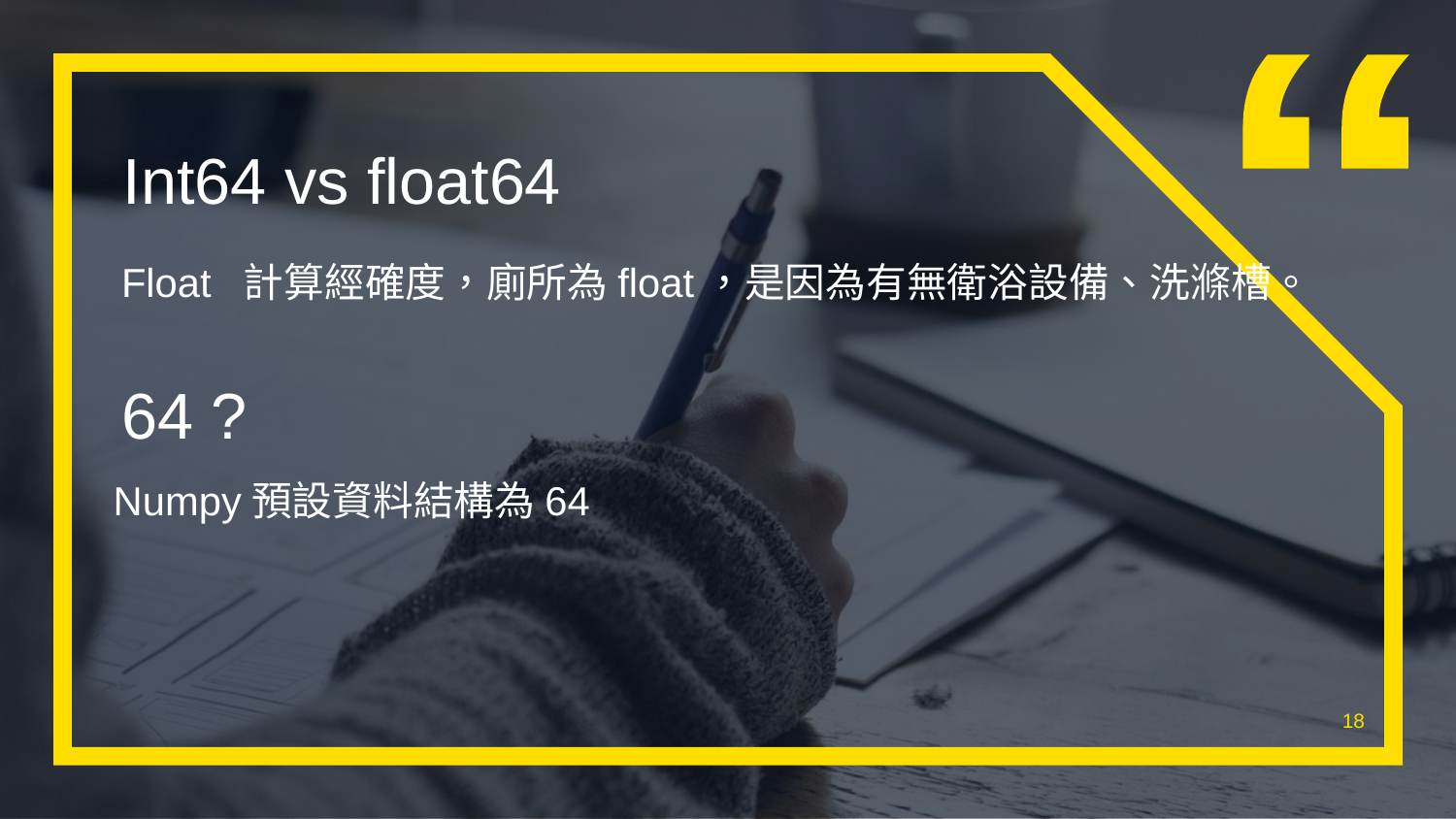

Int64 vs float64
Float  計算經確度，廁所為float，是因為有無衛浴設備、洗滌槽。
64 ?
Numpy預設資料結構為64
18